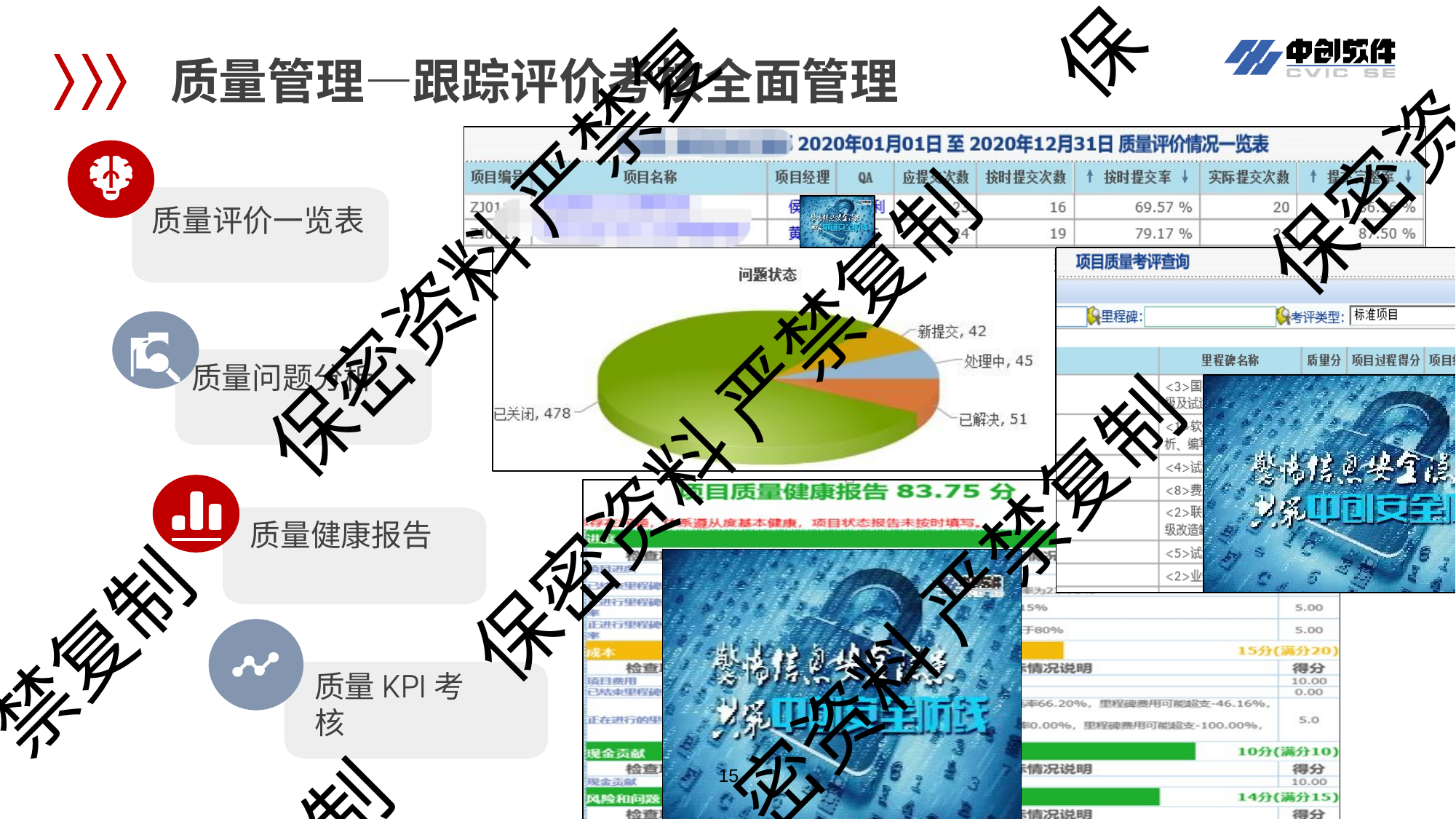

保
# 质量管理—跟踪评价考核全面管理

保密资

质量评价一览表
保密资料 严禁复

质量问题分析

保密资料 严禁复制

质量健康报告

密资料 严禁复制

禁复制

质量KPI考核
制
15